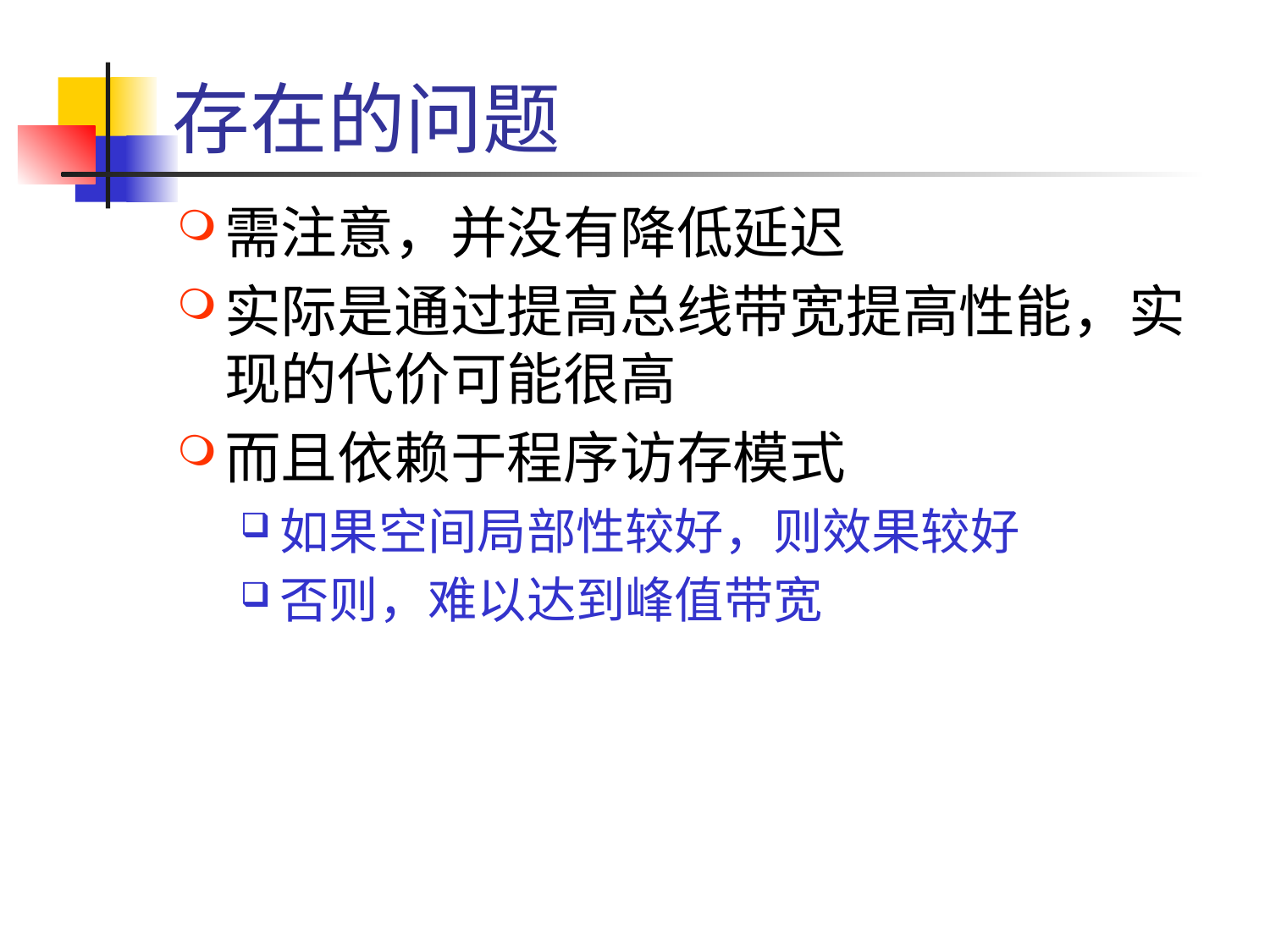

# 存在的问题
需注意，并没有降低延迟
实际是通过提高总线带宽提高性能，实现的代价可能很高
而且依赖于程序访存模式
如果空间局部性较好，则效果较好
否则，难以达到峰值带宽